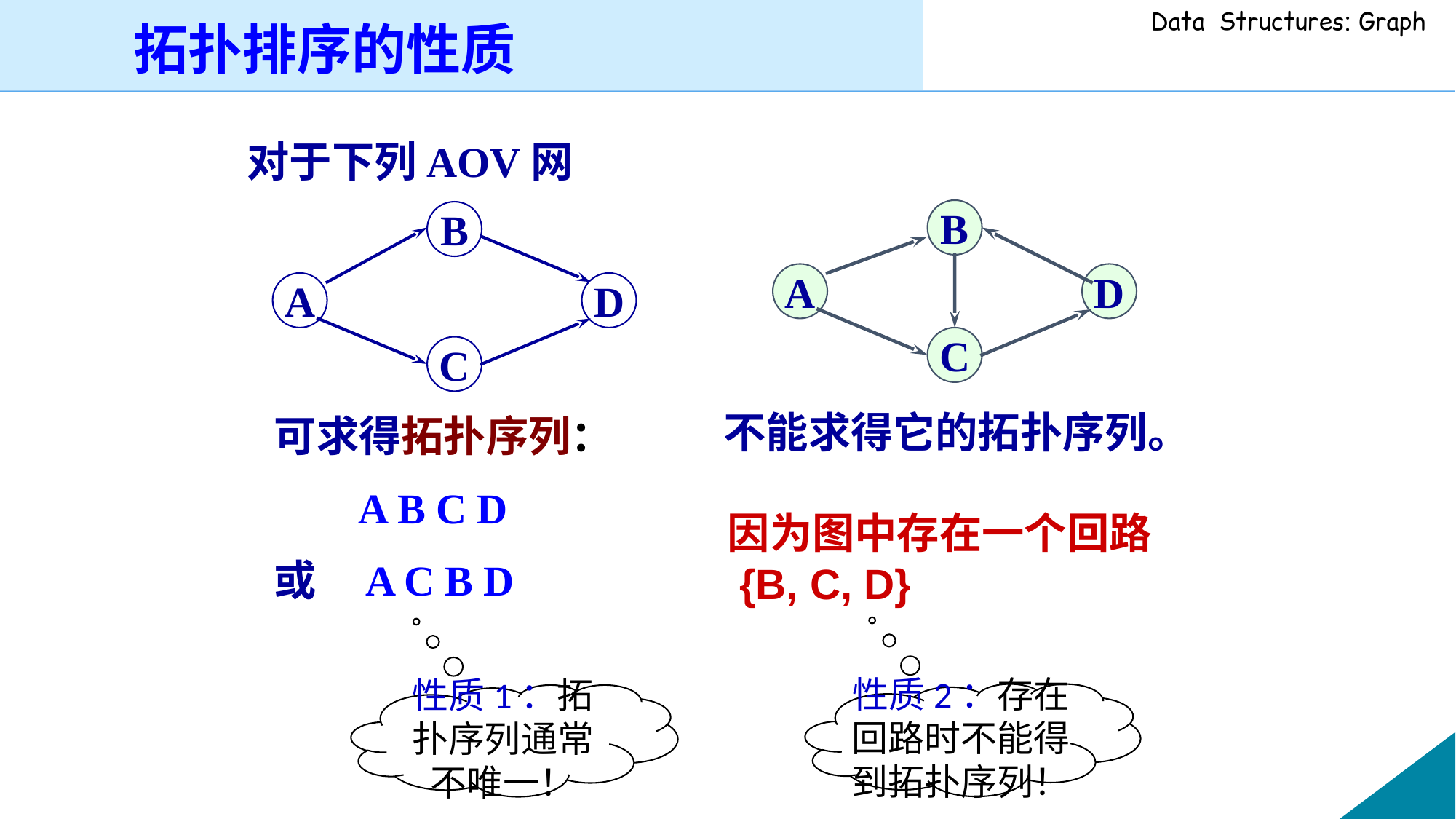

拓扑排序的性质
对于下列AOV网
B

A
D

C
B

A
D

C
不能求得它的拓扑序列。
可求得拓扑序列：
        A B C D
或    A C B D
因为图中存在一个回路
 {B, C, D}
性质2：存在回路时不能得到拓扑序列！
性质1：拓扑序列通常不唯一！